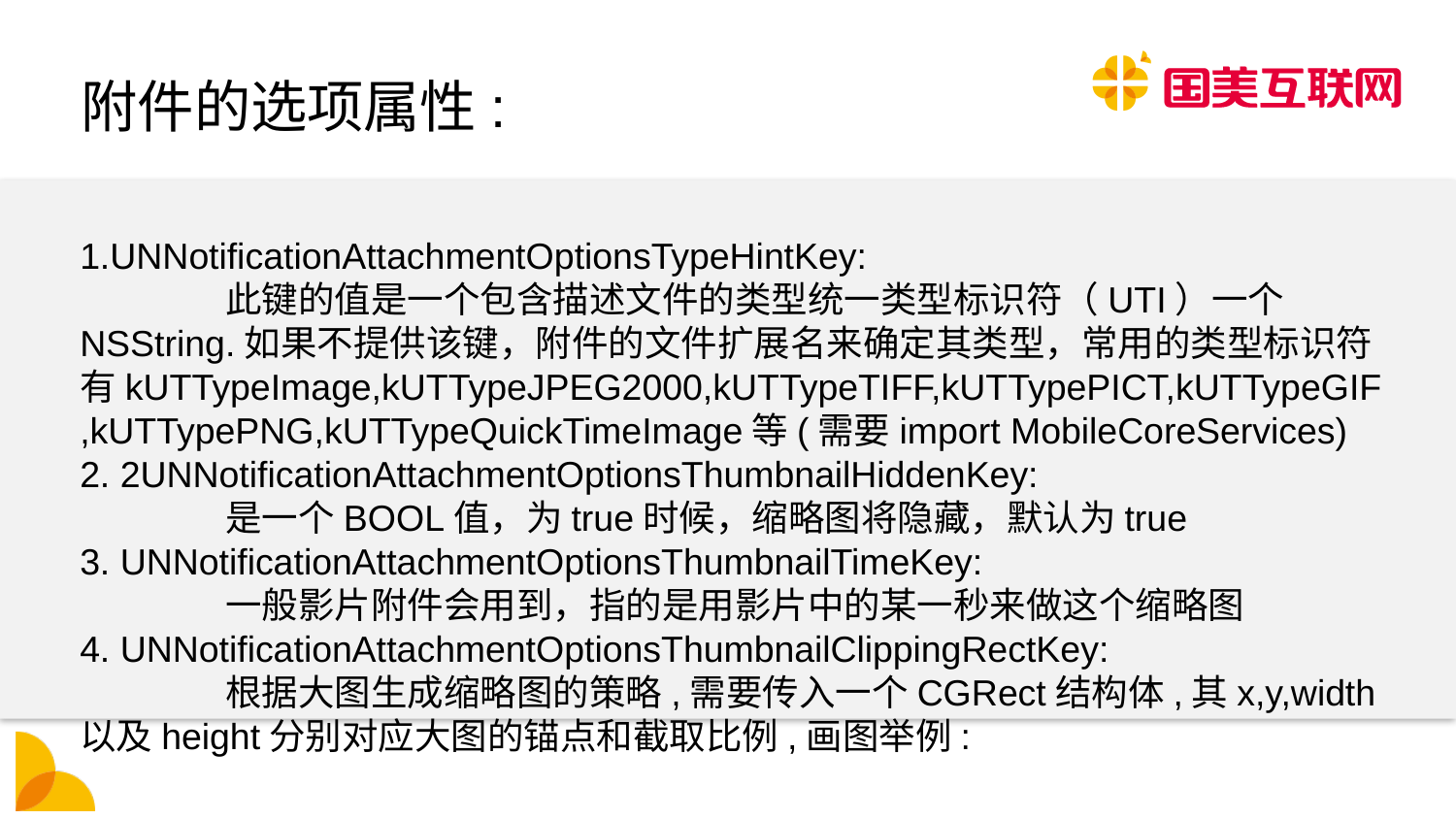

# 附件的选项属性:
1.UNNotificationAttachmentOptionsTypeHintKey:
	此键的值是一个包含描述文件的类型统一类型标识符（UTI）一个NSString.如果不提供该键，附件的文件扩展名来确定其类型，常用的类型标识符有kUTTypeImage,kUTTypeJPEG2000,kUTTypeTIFF,kUTTypePICT,kUTTypeGIF ,kUTTypePNG,kUTTypeQuickTimeImage等(需要import MobileCoreServices)
2. 2UNNotificationAttachmentOptionsThumbnailHiddenKey:
	是一个BOOL值，为true时候，缩略图将隐藏，默认为true
3. UNNotificationAttachmentOptionsThumbnailTimeKey:
	一般影片附件会用到，指的是用影片中的某一秒来做这个缩略图
4. UNNotificationAttachmentOptionsThumbnailClippingRectKey:
	根据大图生成缩略图的策略,需要传入一个CGRect结构体,其x,y,width以及height分别对应大图的锚点和截取比例,画图举例: